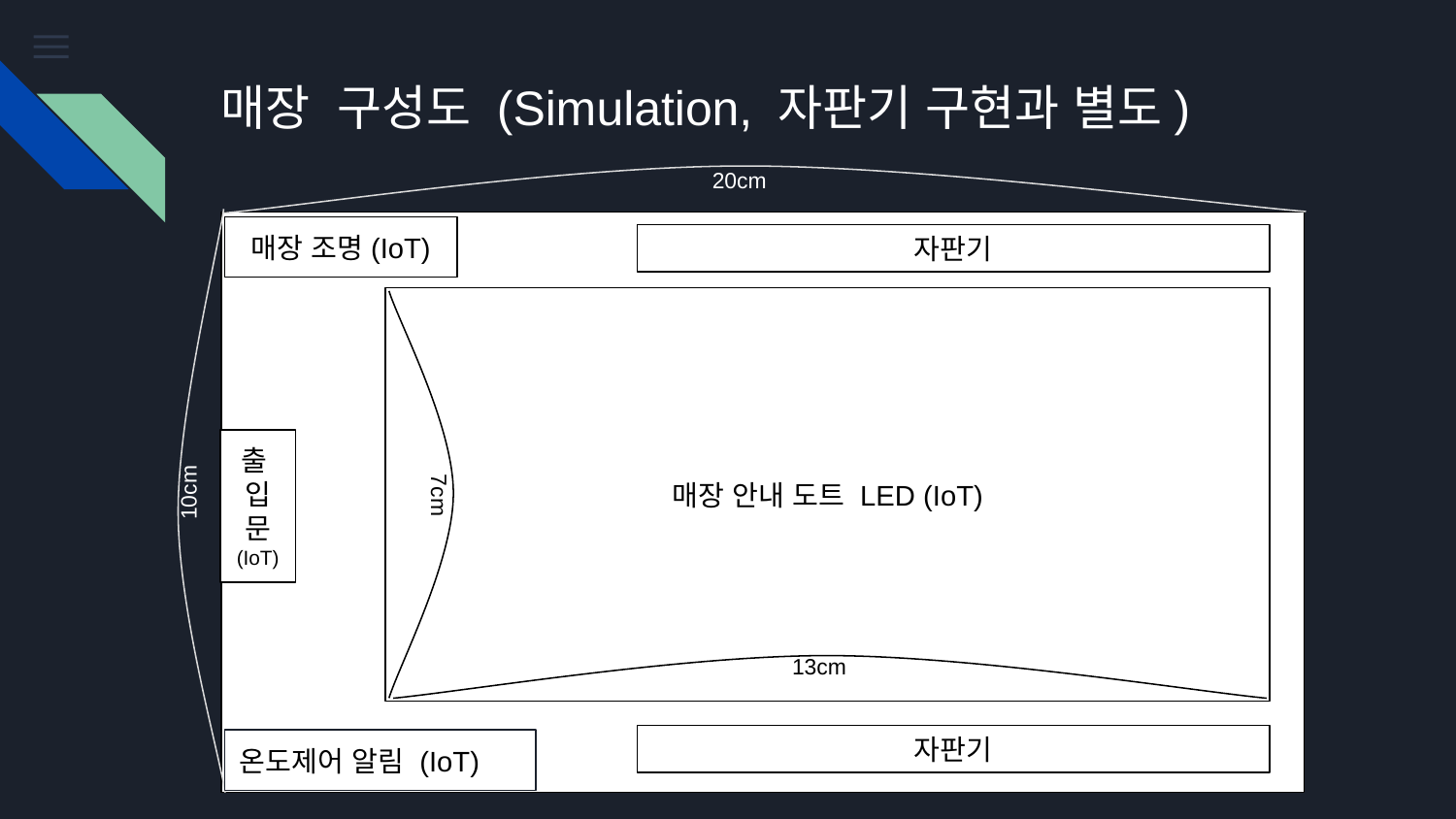

# 매장  구성도 (Simulation, 자판기 구현과 별도)
20cm

매장 조명(IoT)
자판기

매장 안내 도트 LED (IoT)

출
입
문
(IoT)
10cm

7cm
13cm
자판기
온도제어 알림 (IoT)